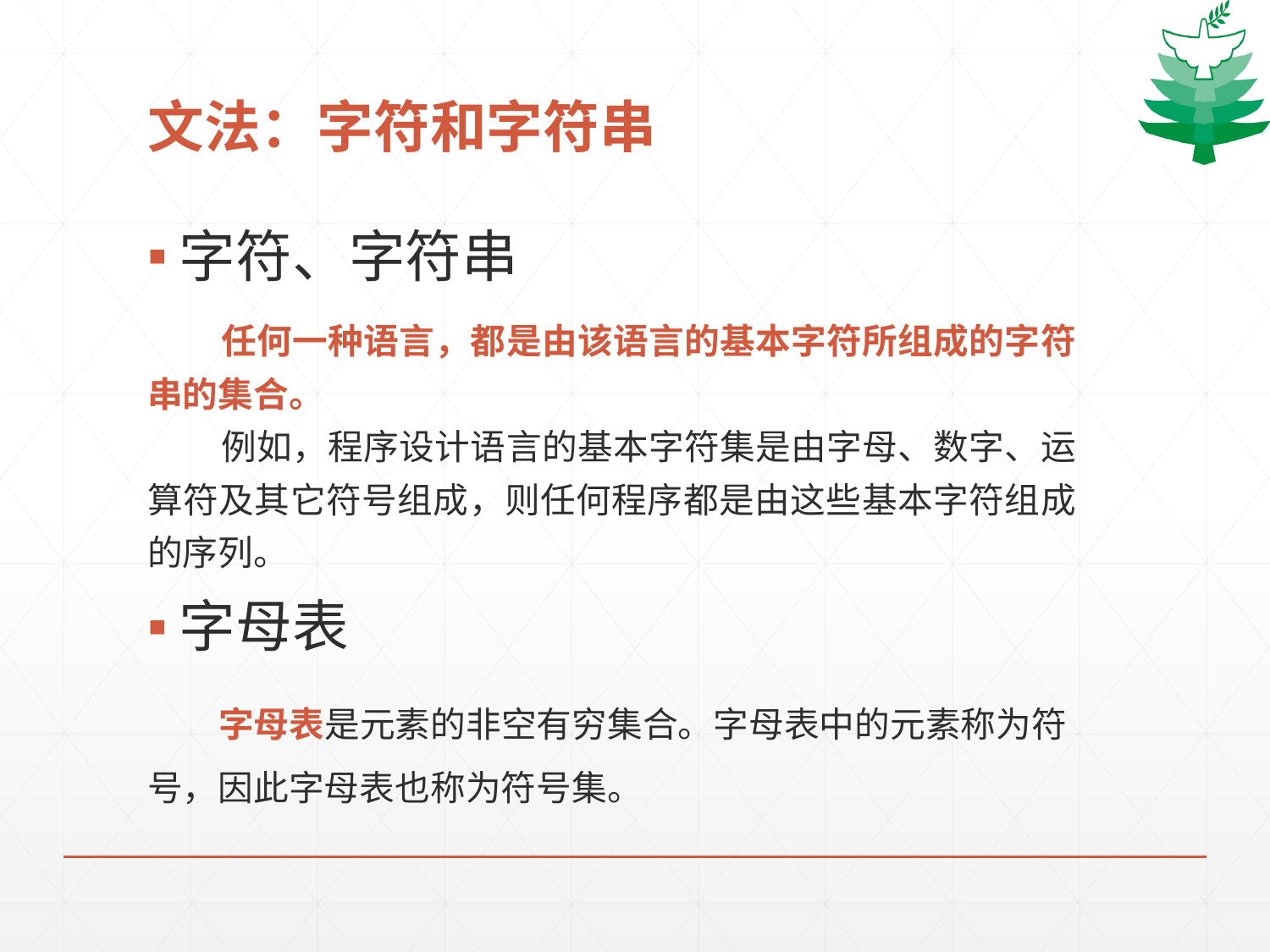

# 文法：字符和字符串
字符、字符串

字母表

        任何一种语言，都是由该语言的基本字符所组成的字符串的集合。
        例如，程序设计语言的基本字符集是由字母、数字、运算符及其它符号组成，则任何程序都是由这些基本字符组成的序列。
        字母表是元素的非空有穷集合。字母表中的元素称为符号，因此字母表也称为符号集。